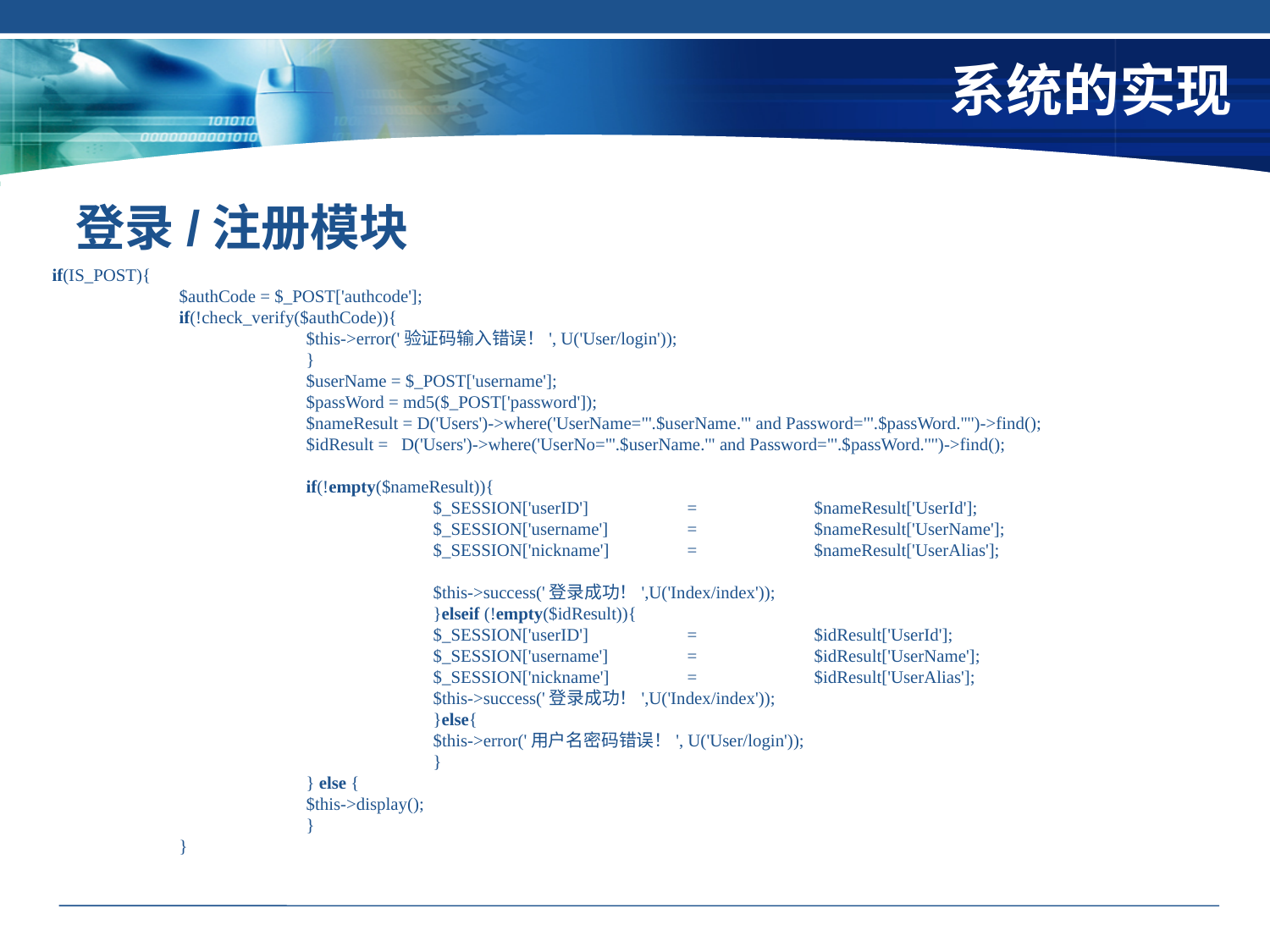

# 系统的实现
登录/注册模块

if(IS_POST){
	$authCode = $_POST['authcode'];
	if(!check_verify($authCode)){
		$this->error('验证码输入错误！', U('User/login'));
		}
		$userName = $_POST['username'];
		$passWord = md5($_POST['password']);
		$nameResult = D('Users')->where('UserName="'.$userName.'" and Password="'.$passWord.'"')->find();
		$idResult =   D('Users')->where('UserNo="'.$userName.'" and Password="'.$passWord.'"')->find();

		if(!empty($nameResult)){
			$_SESSION['userID']	=	$nameResult['UserId'];
			$_SESSION['username']	=	$nameResult['UserName'];
			$_SESSION['nickname']	=	$nameResult['UserAlias'];

			$this->success('登录成功！',U('Index/index'));
 			}elseif (!empty($idResult)){
 			$_SESSION['userID']	=	$idResult['UserId'];
 			$_SESSION['username']	=	$idResult['UserName'];
 			$_SESSION['nickname']	=	$idResult['UserAlias'];
 			$this->success('登录成功！',U('Index/index'));
			}else{
			$this->error('用户名密码错误！', U('User/login'));
			}
		} else {
		$this->display();
		}
	}